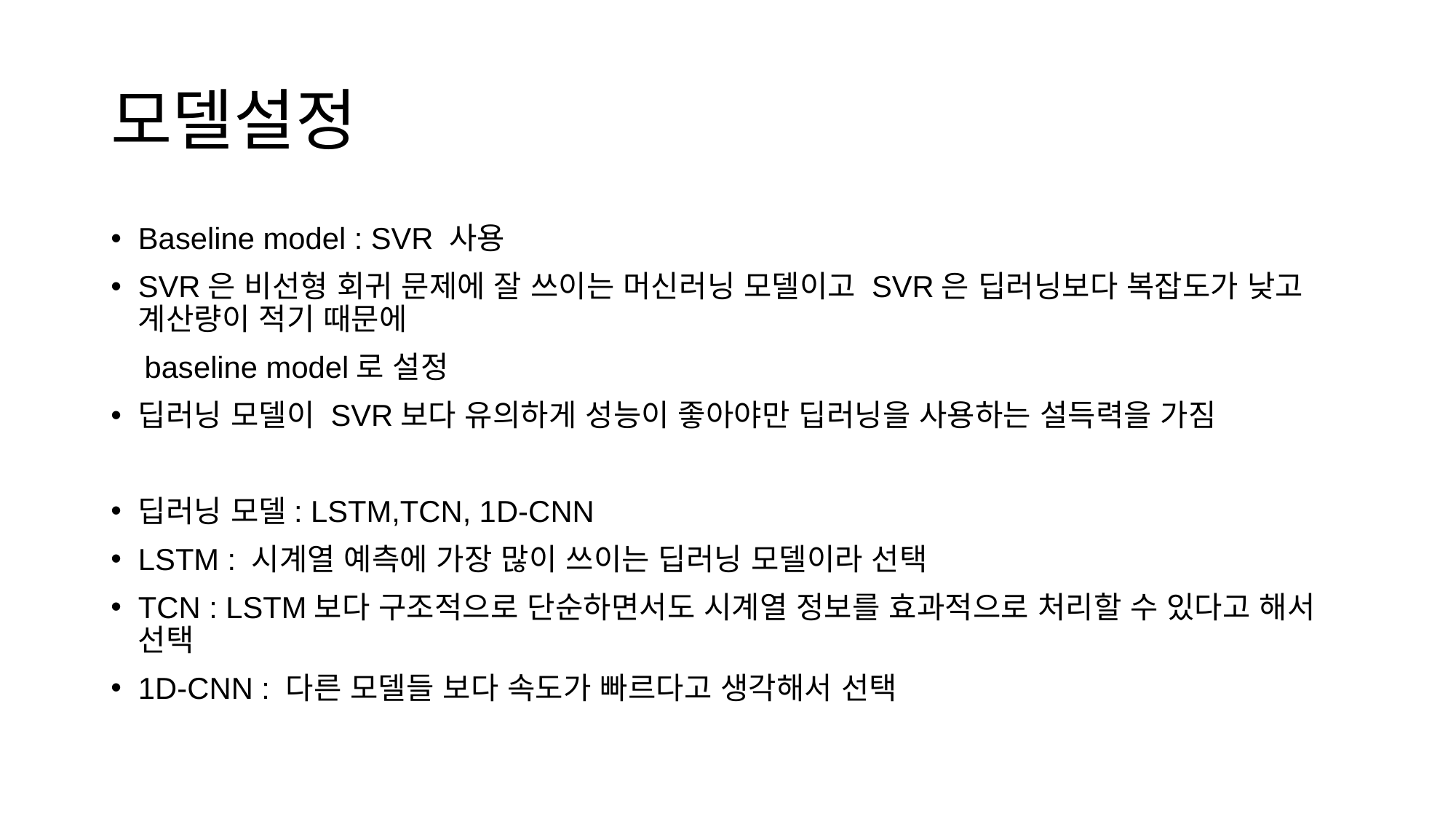

# 모델설정
Baseline model : SVR 사용
SVR은 비선형 회귀 문제에 잘 쓰이는 머신러닝 모델이고 SVR은 딥러닝보다 복잡도가 낮고 계산량이 적기 때문에
    baseline model로 설정
딥러닝 모델이 SVR보다 유의하게 성능이 좋아야만 딥러닝을 사용하는 설득력을 가짐

딥러닝 모델: LSTM,TCN, 1D-CNN
LSTM : 시계열 예측에 가장 많이 쓰이는 딥러닝 모델이라 선택
TCN : LSTM보다 구조적으로 단순하면서도 시계열 정보를 효과적으로 처리할 수 있다고 해서 선택
1D-CNN : 다른 모델들 보다 속도가 빠르다고 생각해서 선택